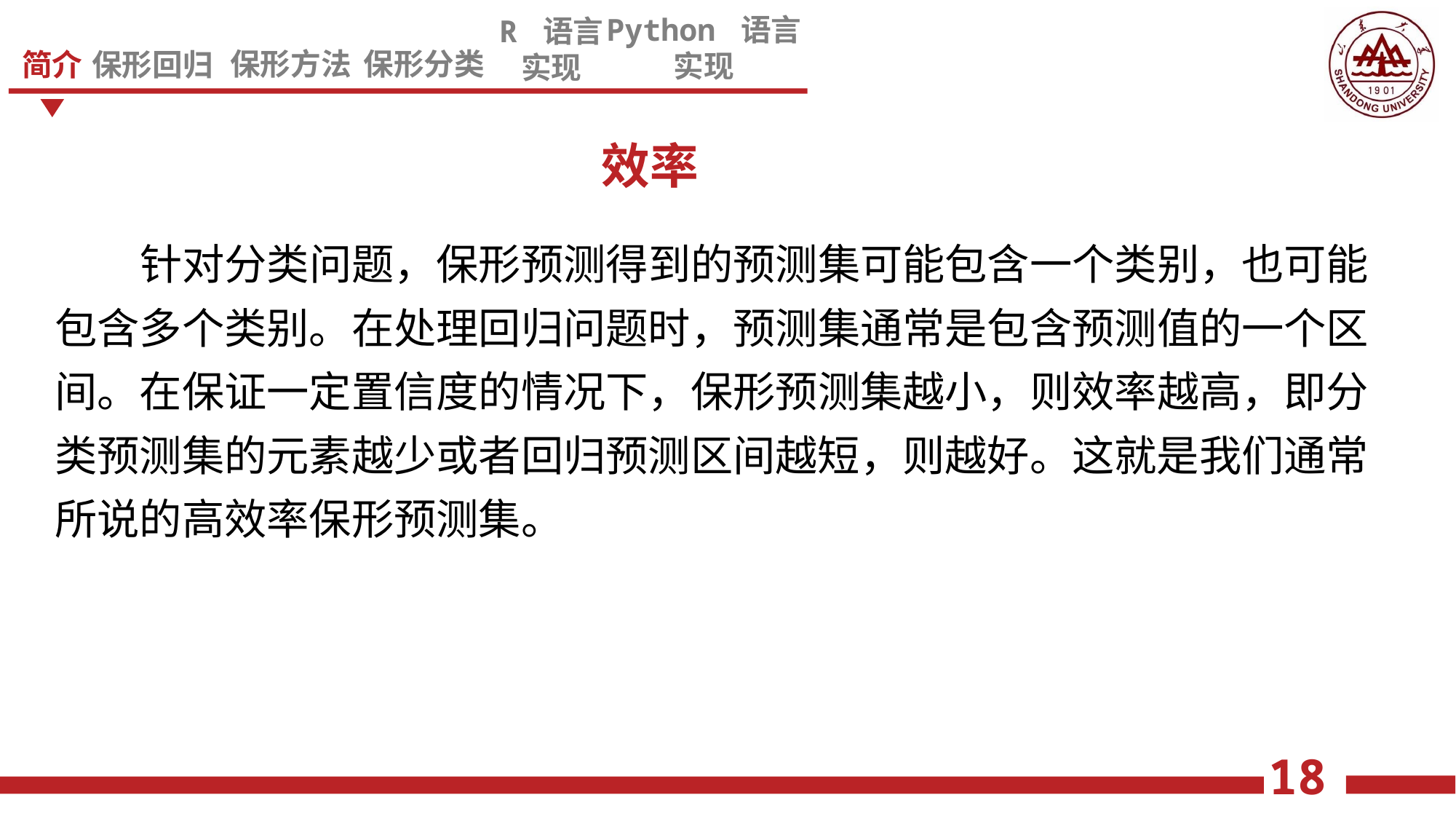

效率
针对分类问题，保形预测得到的预测集可能包含一个类别，也可能包含多个类别。在处理回归问题时，预测集通常是包含预测值的一个区间。在保证一定置信度的情况下，保形预测集越小，则效率越高，即分类预测集的元素越少或者回归预测区间越短，则越好。这就是我们通常所说的高效率保形预测集。